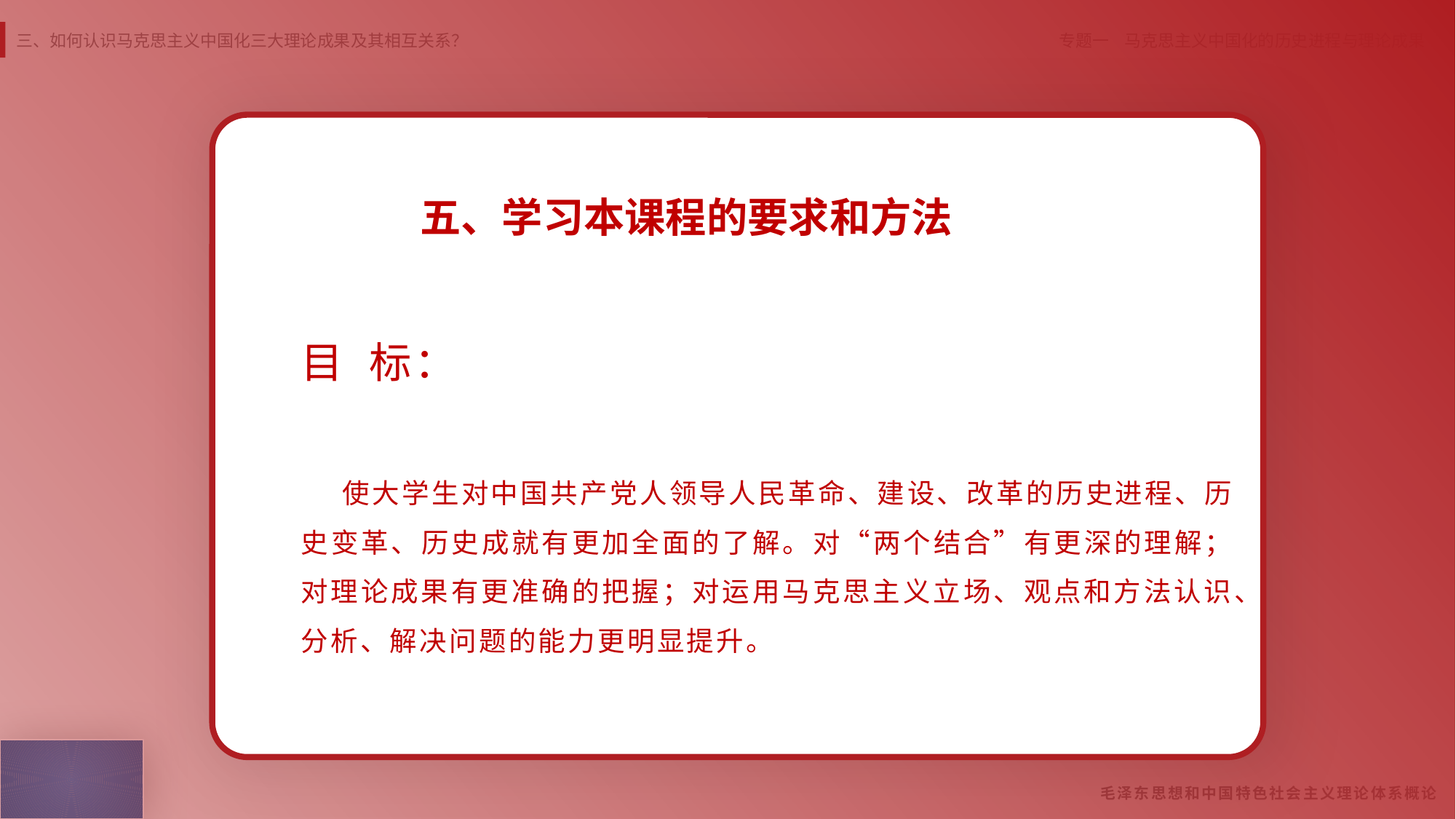

五、学习本课程的要求和方法
目  标：

    使大学生对中国共产党人领导人民革命、建设、改革的历史进程、历史变革、历史成就有更加全面的了解。对“两个结合”有更深的理解；对理论成果有更准确的把握；对运用马克思主义立场、观点和方法认识、分析、解决问题的能力更明显提升。
70